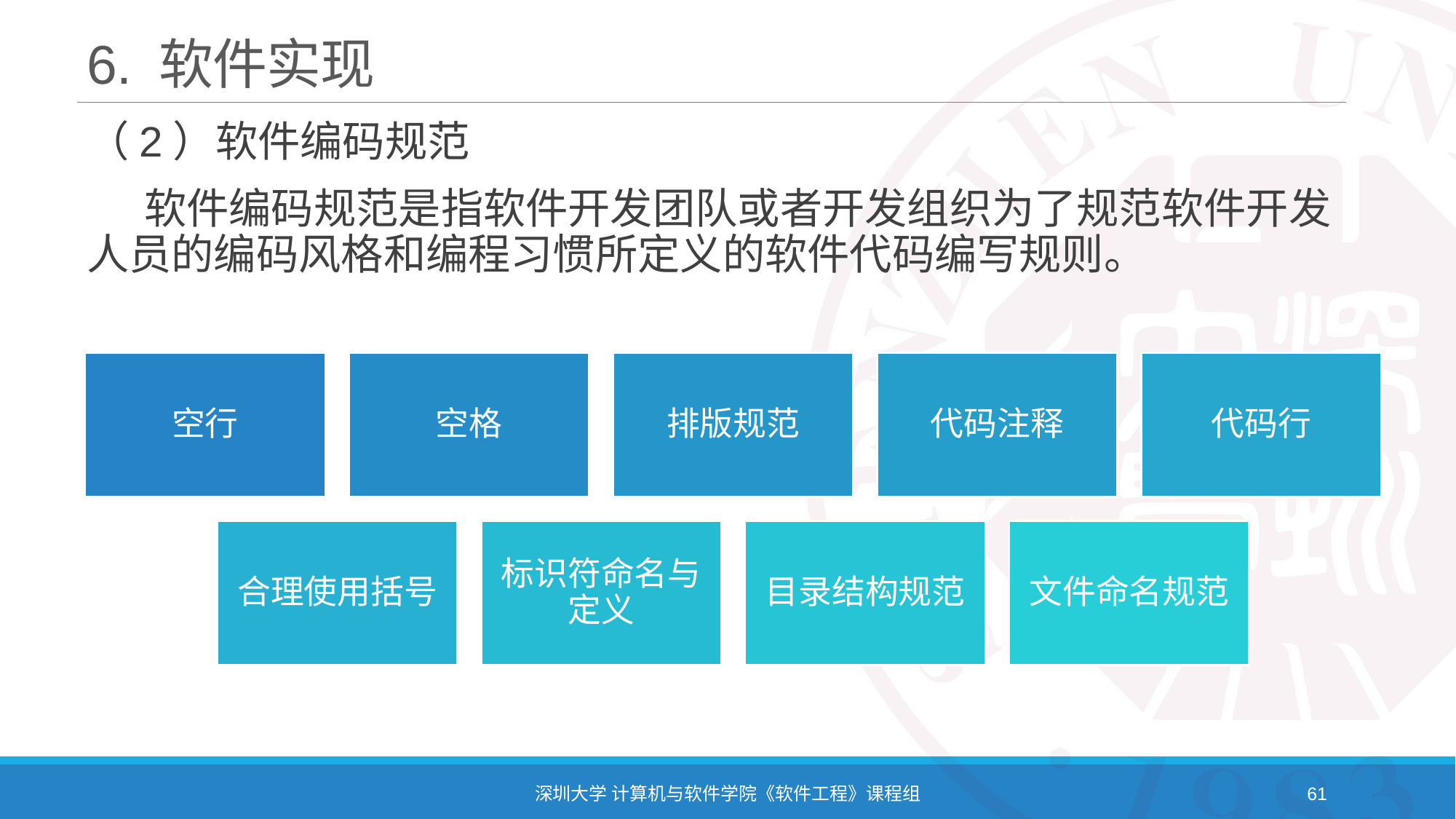

# 6. 软件实现
（2）软件编码规范
     软件编码规范是指软件开发团队或者开发组织为了规范软件开发人员的编码风格和编程习惯所定义的软件代码编写规则。
空行
空格
排版规范
代码注释
代码行
合理使用括号
标识符命名与定义
目录结构规范
文件命名规范
深圳大学 计算机与软件学院《软件工程》课程组
61